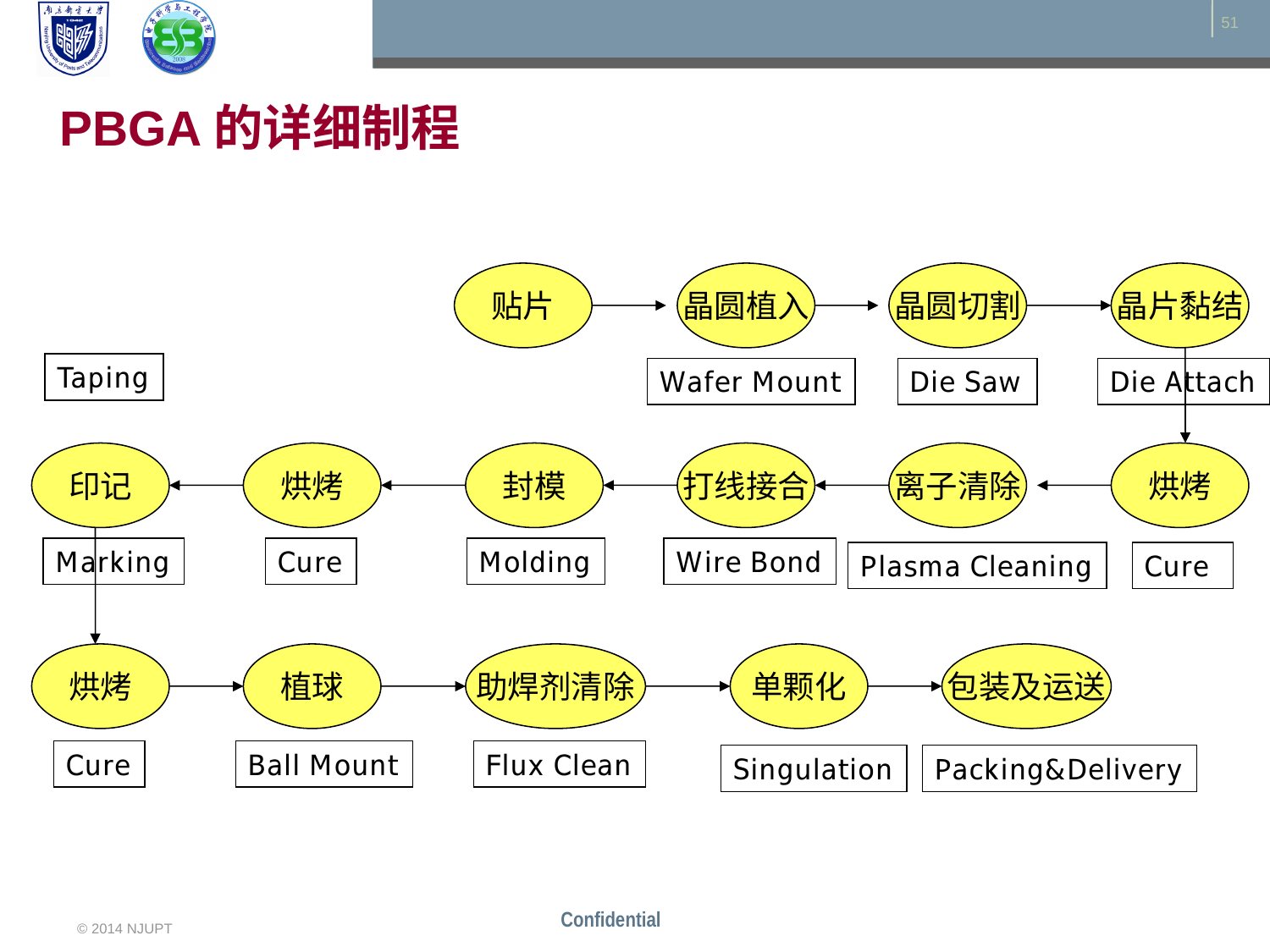

PBGA的详细制程
贴片
晶圆植入
晶圆切割
晶片黏结

Taping
Wafer Mount
Die Saw
Die Attach
印记
烘烤
封模
打线接合
离子清除
烘烤

Marking
Cure
Molding
Wire Bond
Plasma Cleaning
Cure
烘烤
植球
助焊剂清除
单颗化
包装及运送

Cure
Ball Mount
Flux Clean
Singulation
Packing&Delivery